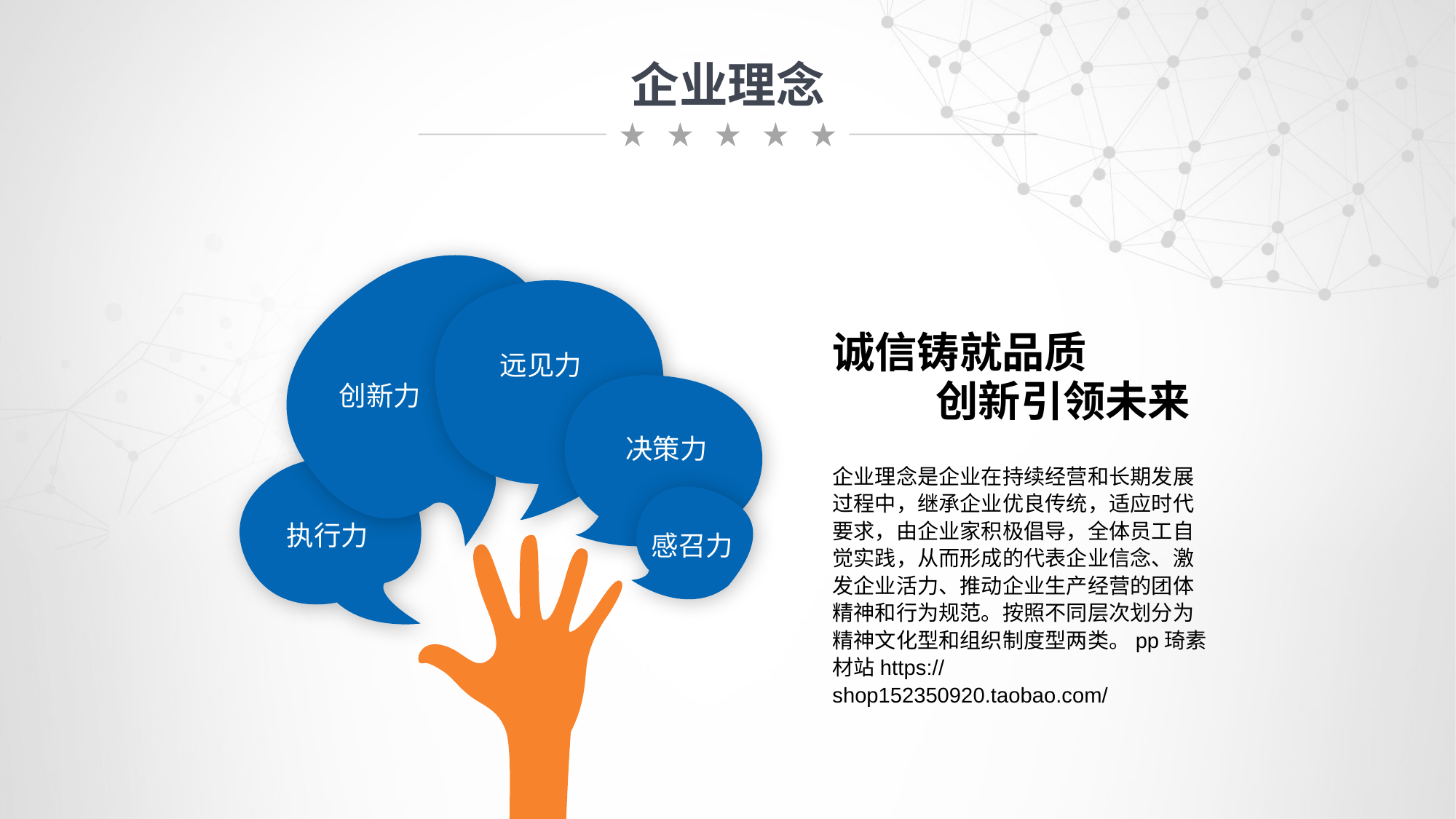

企业理念

诚信铸就品质
远见力
创新力
决策力
执行力
感召力
创新引领未来

企业理念是企业在持续经营和长期发展过程中，继承企业优良传统，适应时代要求，由企业家积极倡导，全体员工自觉实践，从而形成的代表企业信念、激发企业活力、推动企业生产经营的团体精神和行为规范。按照不同层次划分为精神文化型和组织制度型两类。pp琦素材站https://shop152350920.taobao.com/